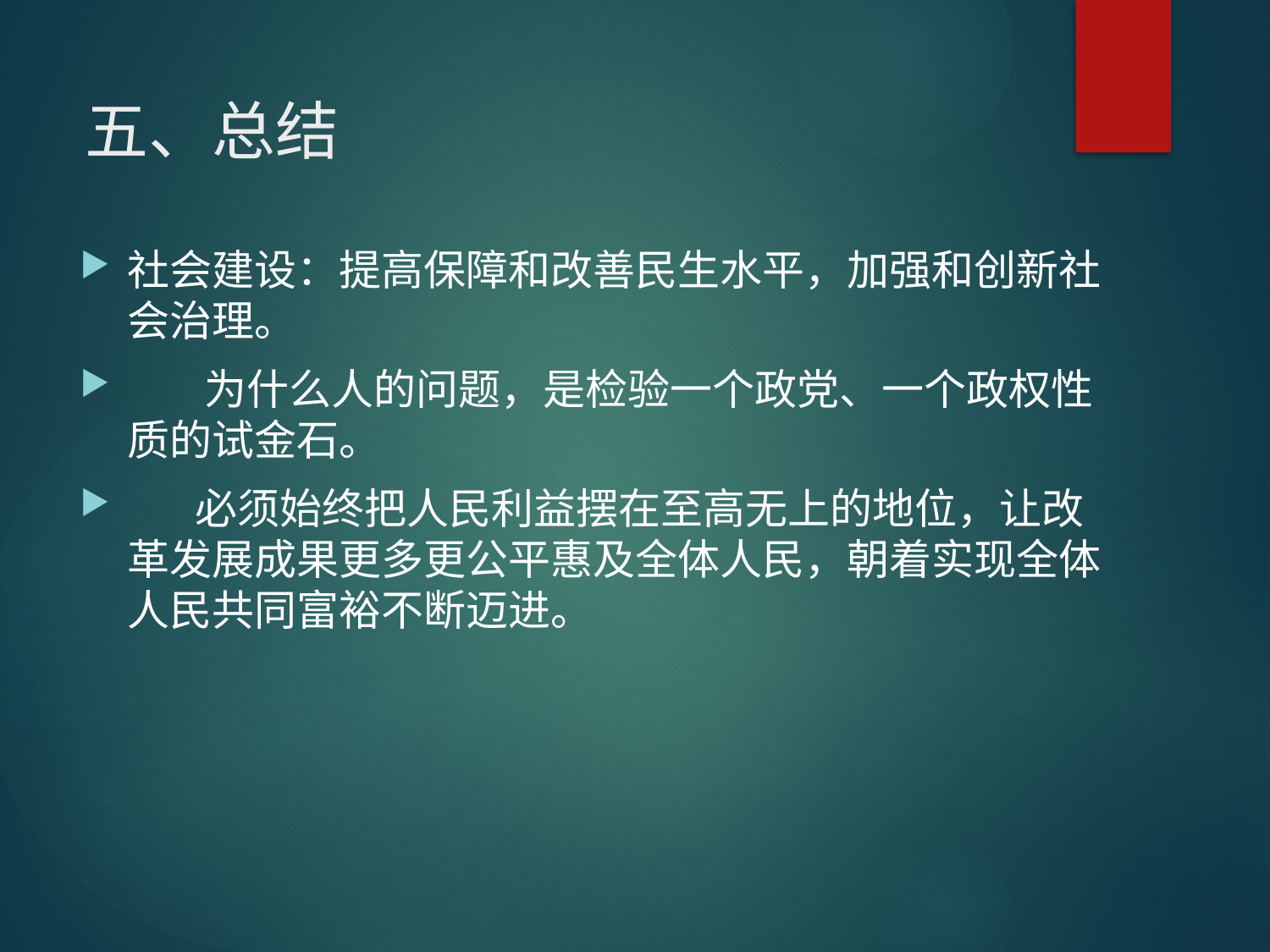

# 五、总结
社会建设：提高保障和改善民生水平，加强和创新社会治理。
       为什么人的问题，是检验一个政党、一个政权性质的试金石。
      必须始终把人民利益摆在至高无上的地位，让改革发展成果更多更公平惠及全体人民，朝着实现全体人民共同富裕不断迈进。